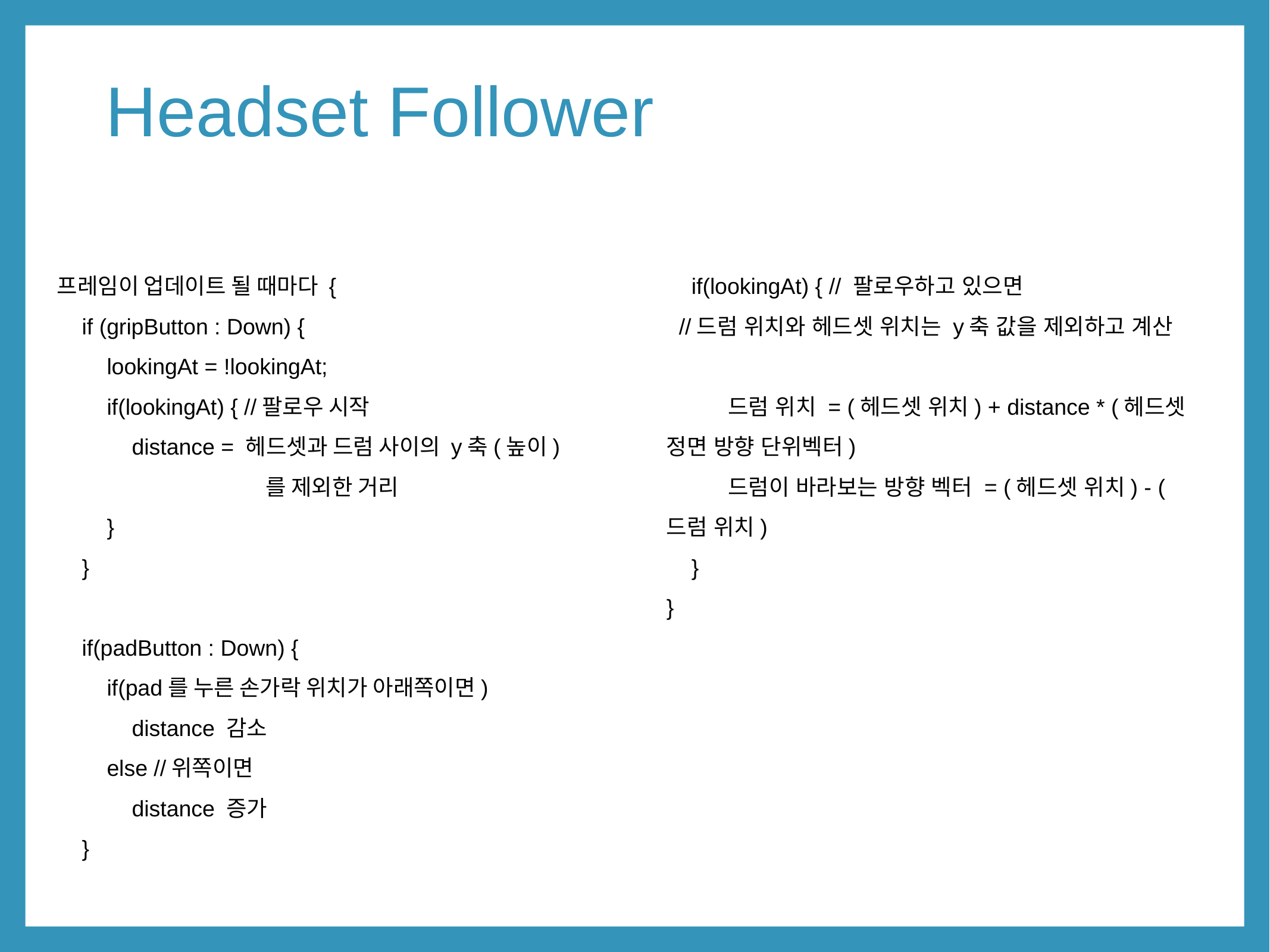

# Headset Follower
프레임이 업데이트 될 때마다 {
    if (gripButton : Down) {
        lookingAt = !lookingAt;
        if(lookingAt) { //팔로우 시작
            distance = 헤드셋과 드럼 사이의 y축(높이)			    를 제외한 거리
        }
    }

    if(padButton : Down) {
        if(pad를 누른 손가락 위치가 아래쪽이면)
            distance 감소
        else //위쪽이면
            distance 증가
    }
    if(lookingAt) { // 팔로우하고 있으면
  //드럼 위치와 헤드셋 위치는 y축 값을 제외하고 계산

         드럼 위치 = (헤드셋 위치) + distance * (헤드셋 	정면 방향 단위벡터)
         드럼이 바라보는 방향 벡터 = (헤드셋 위치) - (	드럼 위치)
    }
}